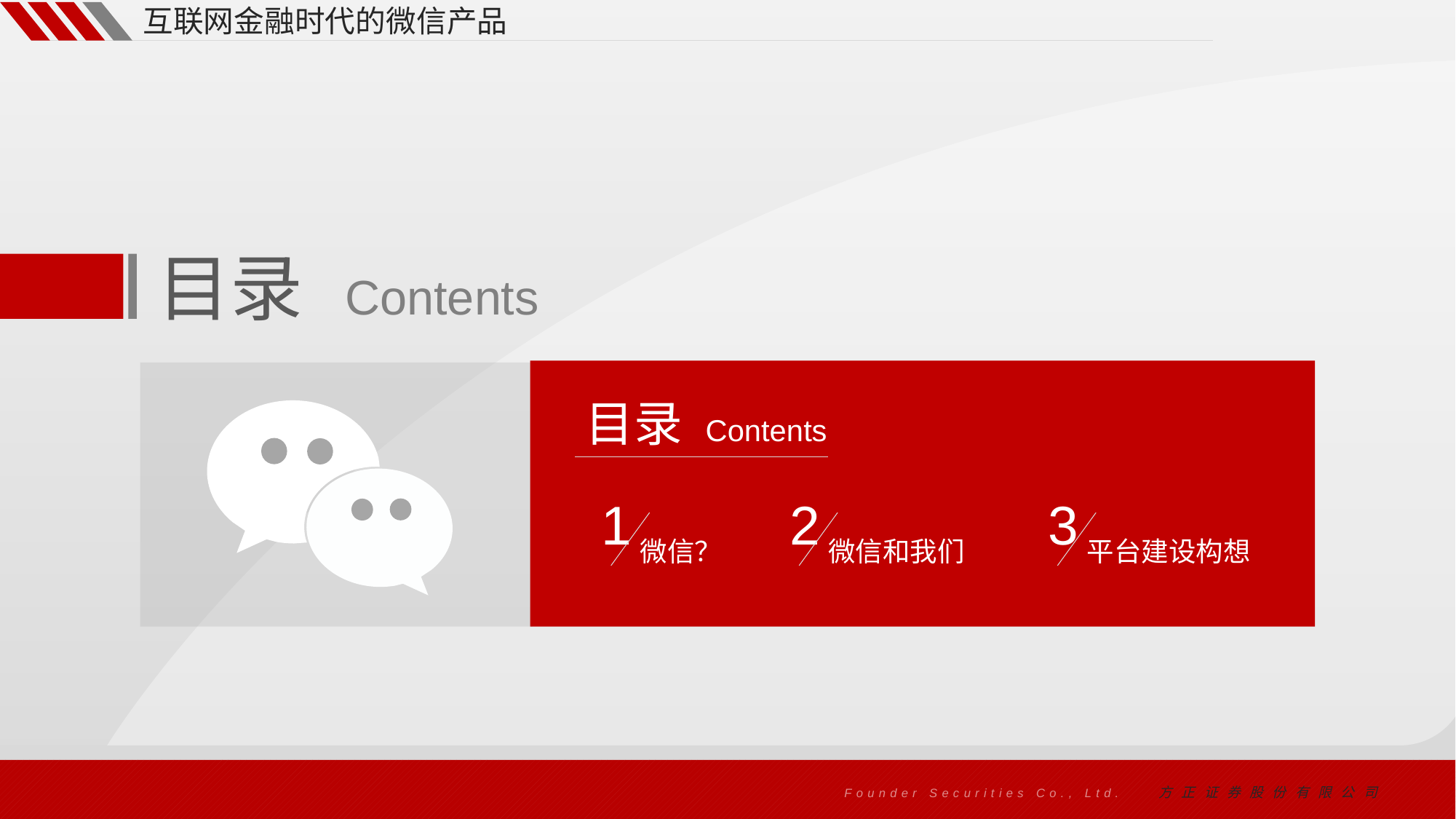

互联网金融时代的微信产品
目录  Contents

目录 Contents

1
微信？
2
微信和我们
3
平台建设构想